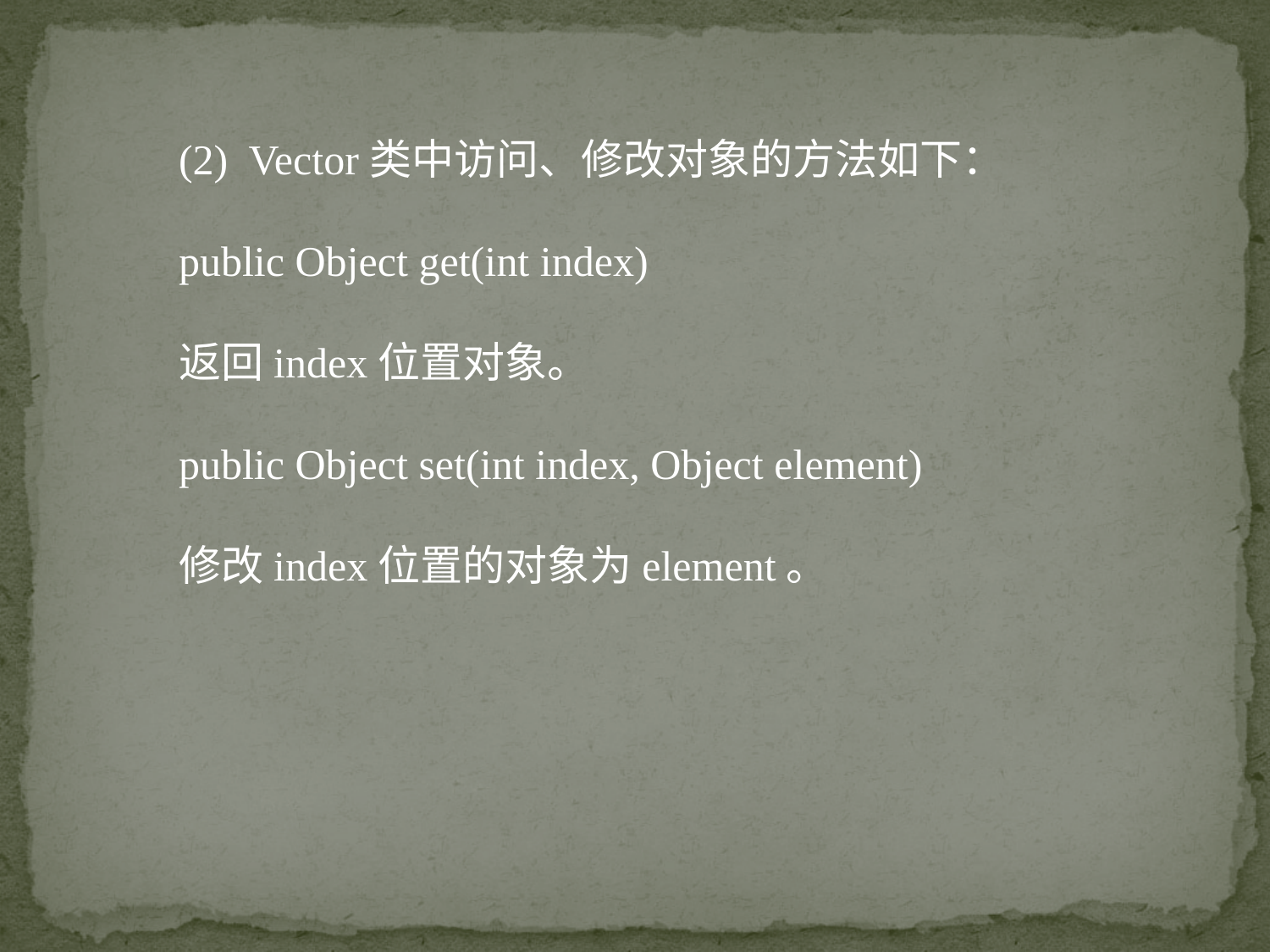

(2)  Vector类中访问、修改对象的方法如下：
public Object get(int index)
返回index位置对象。
public Object set(int index, Object element)
修改index位置的对象为element。